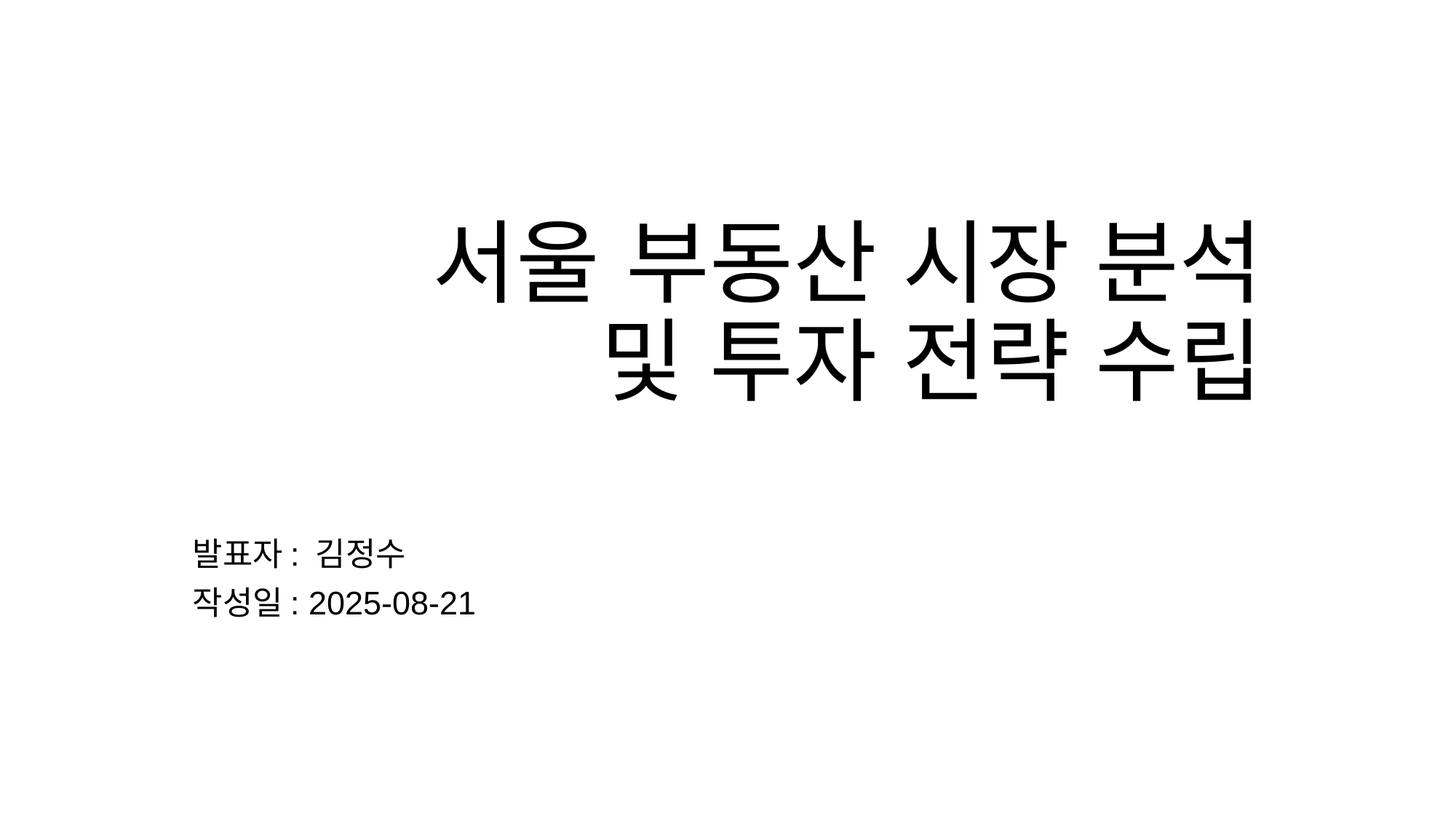

# 서울 부동산 시장 분석 및 투자 전략 수립

발표자: 김정수
작성일: 2025-08-21